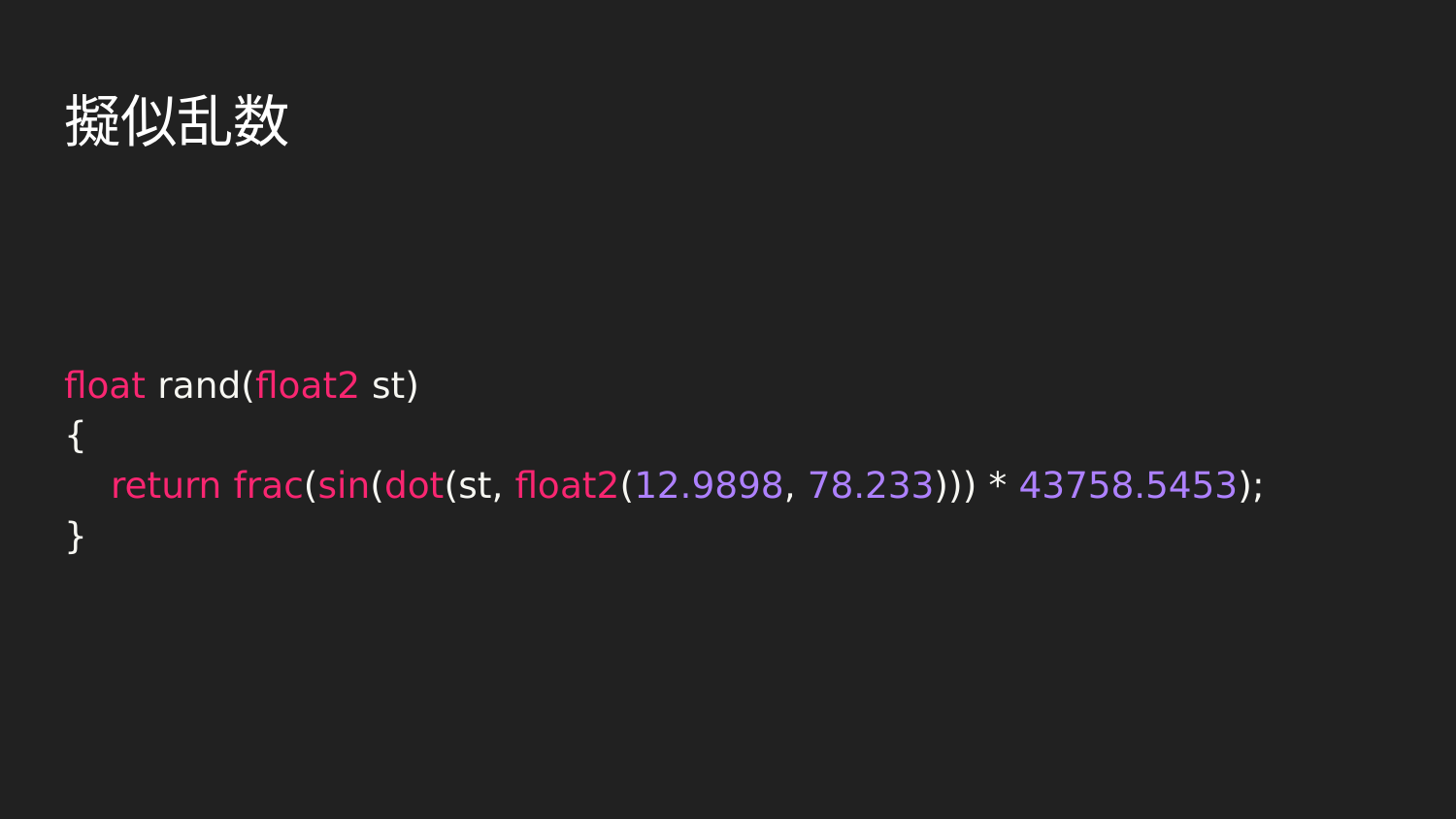

# 擬似乱数
float rand(float2 st)
{
    return frac(sin(dot(st, float2(12.9898, 78.233))) * 43758.5453);
}